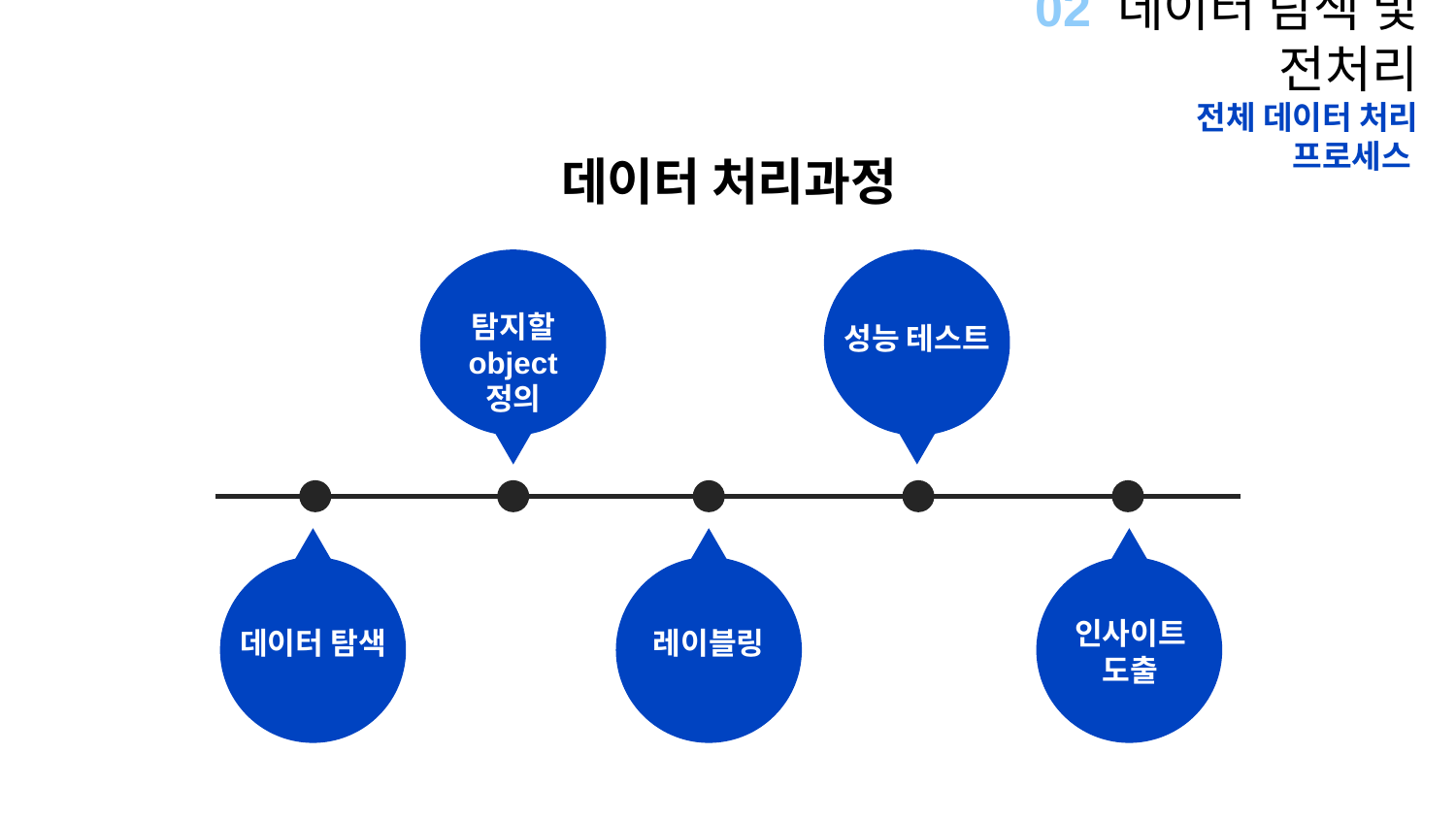

# 02 데이터 탐색 및 전처리
전체 데이터 처리 프로세스
데이터 처리과정

탐지할 object 정의
성능 테스트

인사이트
도출
데이터 탐색
레이블링